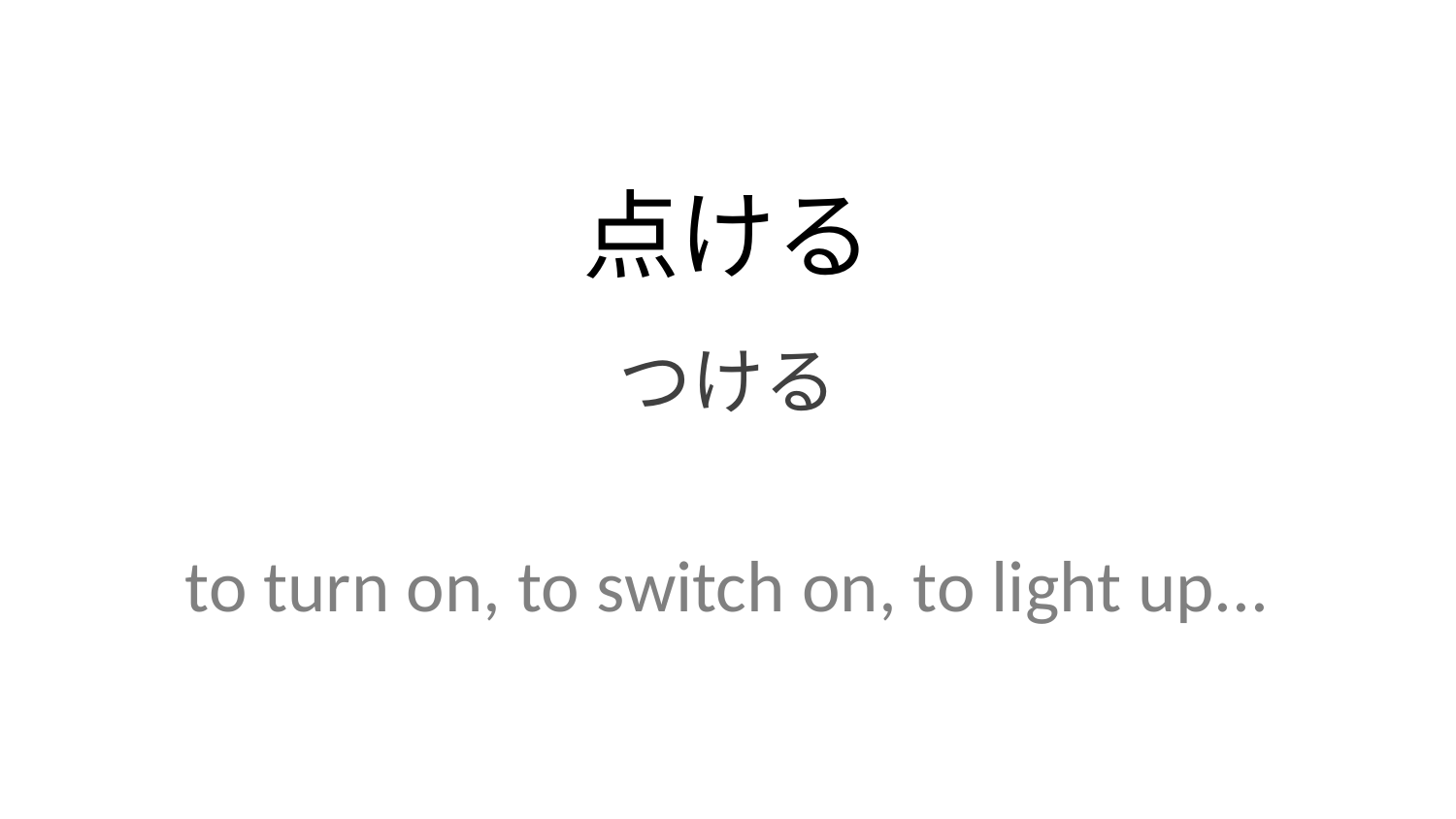

点ける

つける
to turn on, to switch on, to light up...